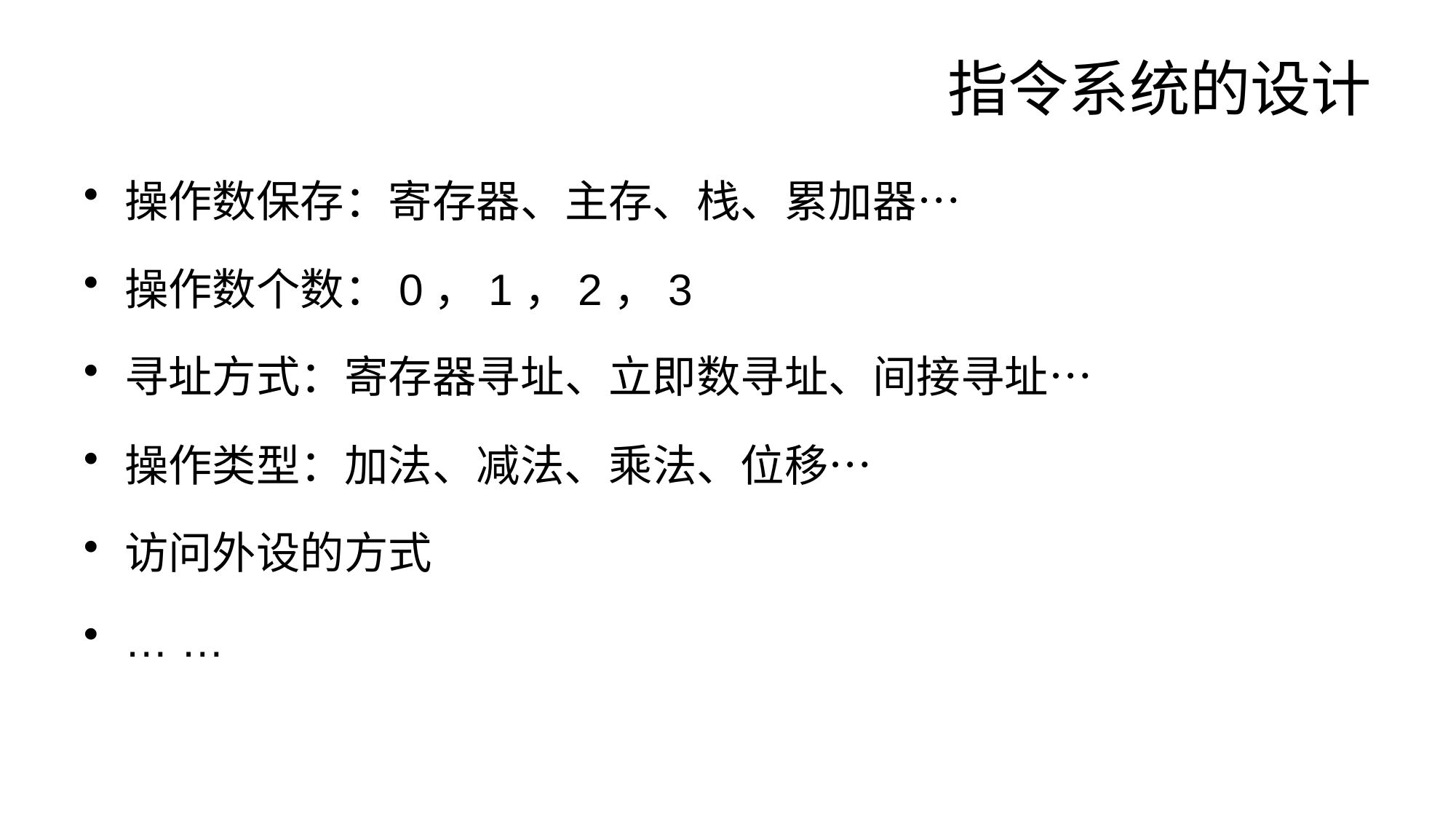

# 指令系统的设计
操作数保存：寄存器、主存、栈、累加器…
操作数个数：0，1，2，3
寻址方式：寄存器寻址、立即数寻址、间接寻址…
操作类型：加法、减法、乘法、位移…
访问外设的方式
… …